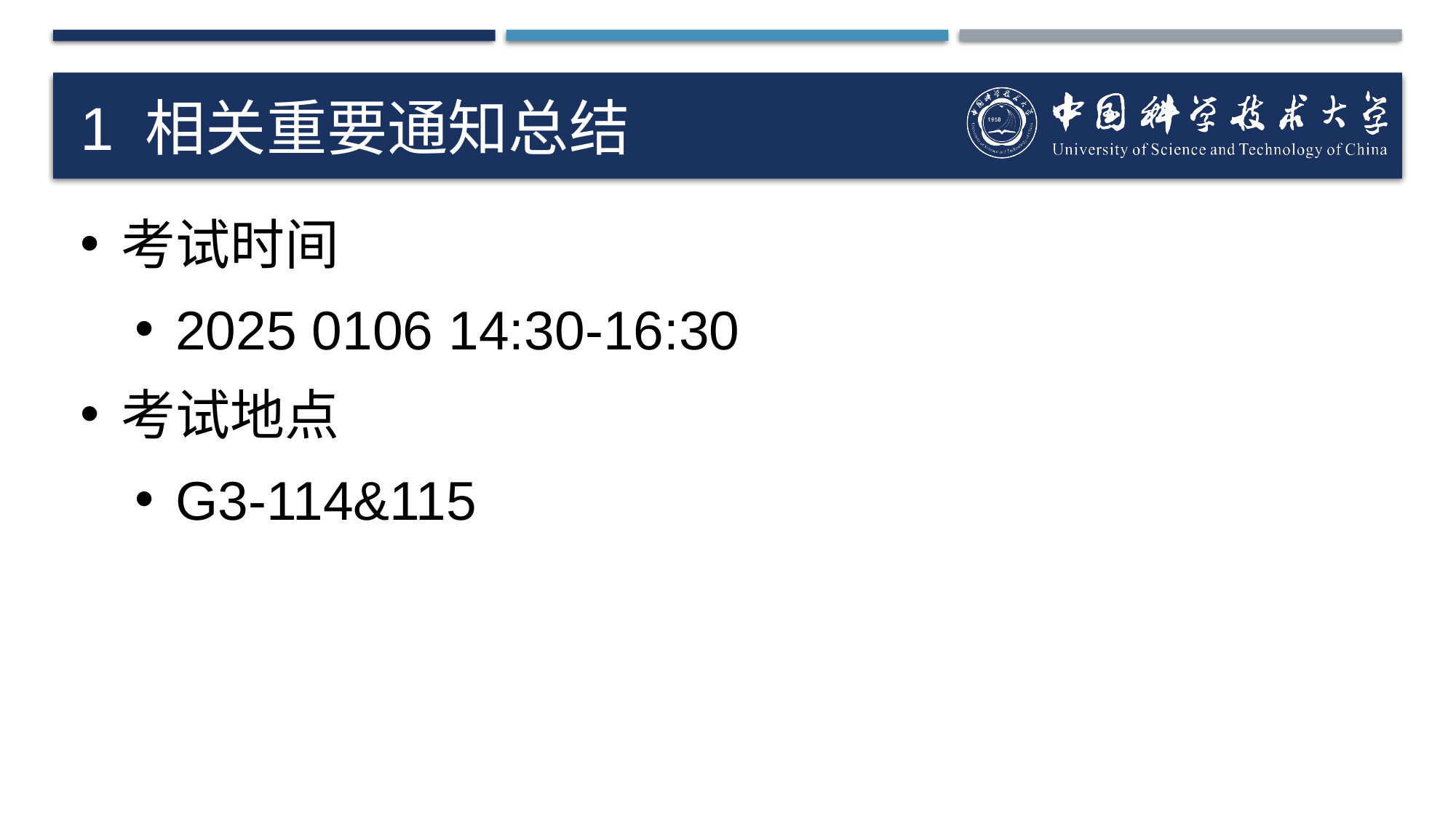

# 1 相关重要通知总结
考试时间
2025 0106 14:30-16:30
考试地点
G3-114&115